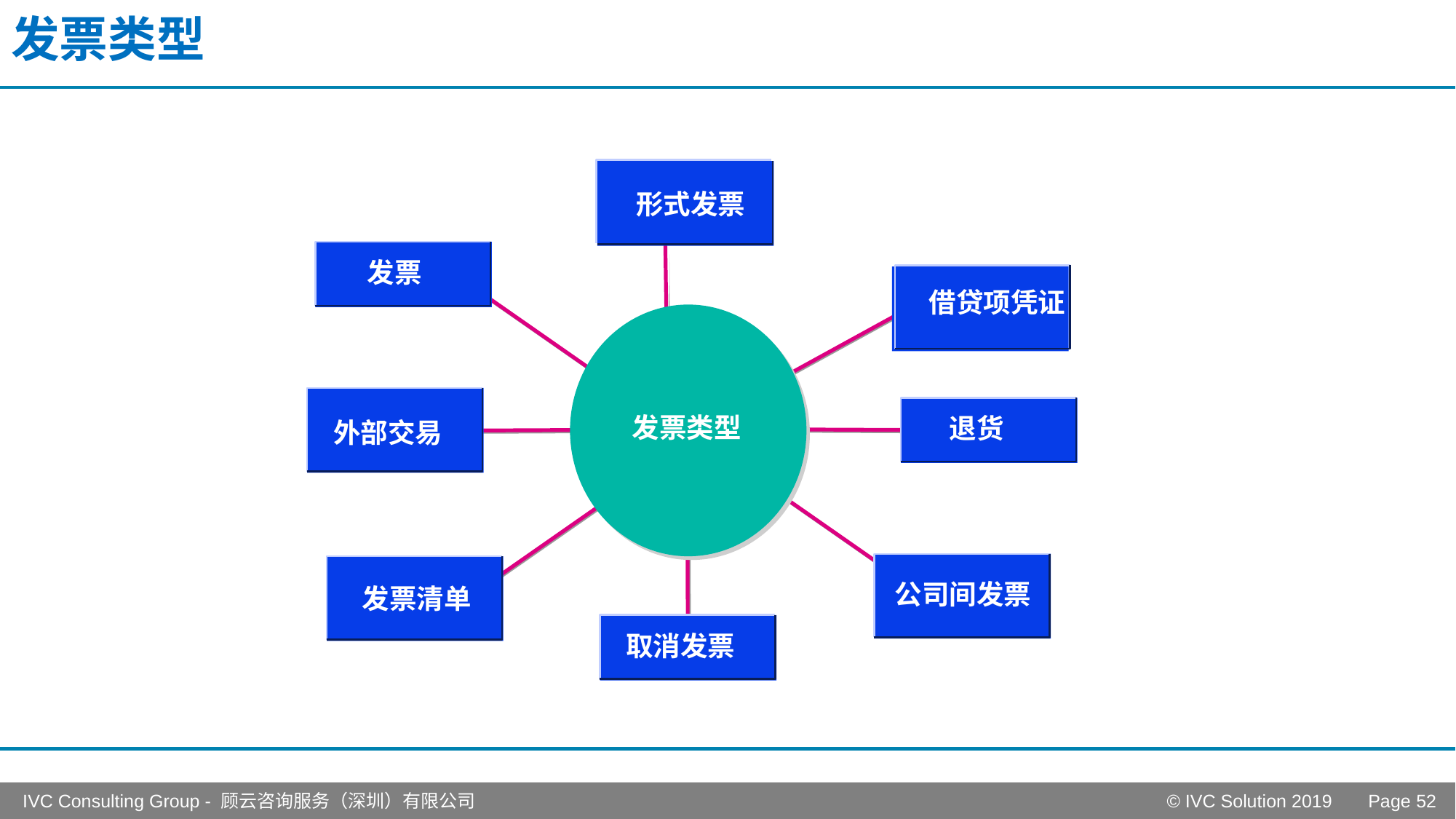

# 发票类型

形式发票

现金销售

发票

借贷项凭证

发票类型

外部交易

退货

公司间发票

发票清单

取消发票